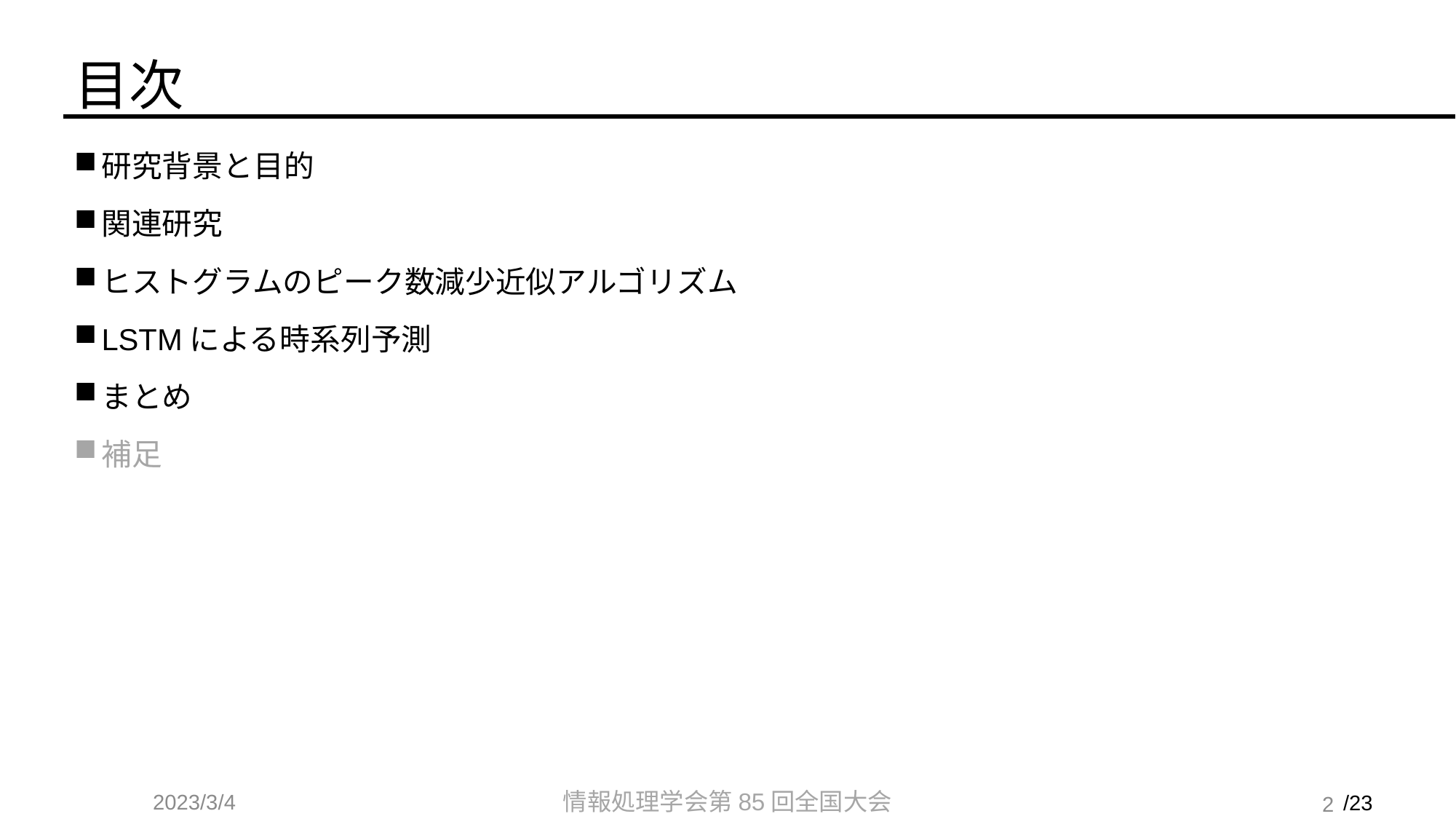

# 目次
研究背景と目的
関連研究
ヒストグラムのピーク数減少近似アルゴリズム
LSTMによる時系列予測
まとめ
補足
2023/3/4
情報処理学会第85回全国大会
2